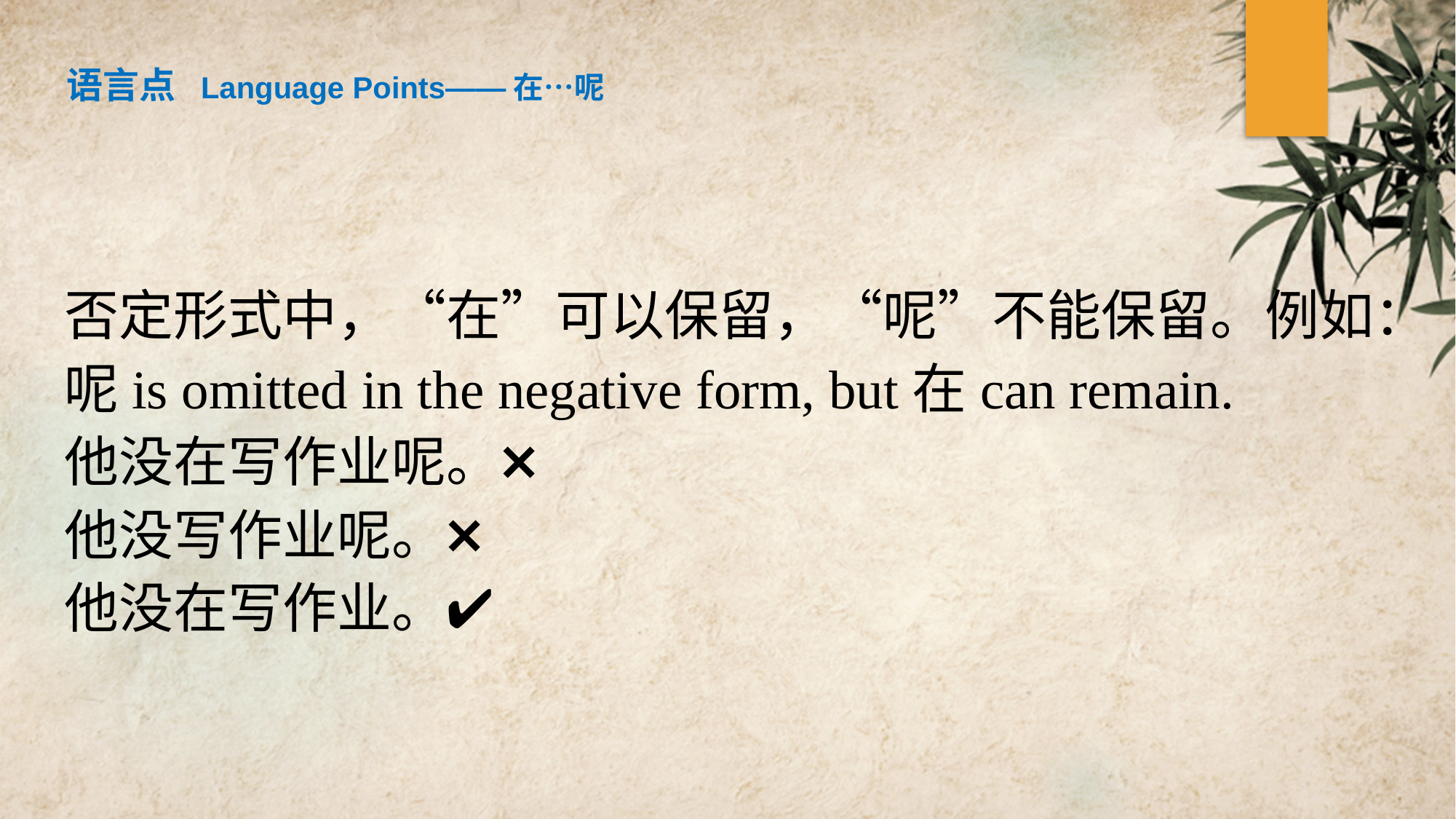

语言点  Language Points——在…呢

否定形式中，“在”可以保留，“呢”不能保留。例如：
呢is omitted in the negative form, but在can remain.
他没在写作业呢。❌
他没写作业呢。❌
他没在写作业。✔